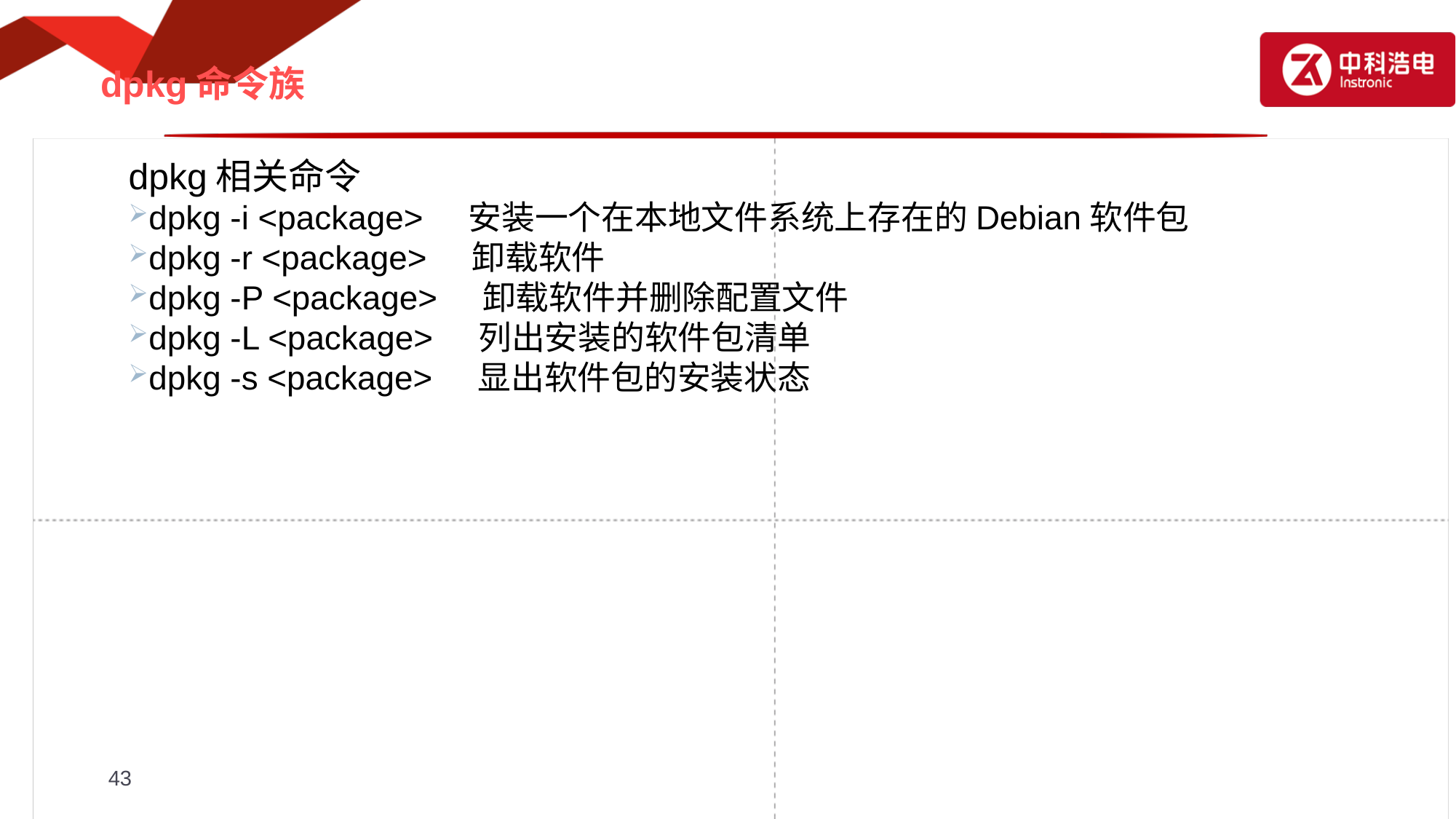

# dpkg命令族
dpkg相关命令
dpkg -i <package>    安装一个在本地文件系统上存在的Debian软件包
dpkg -r <package>    卸载软件
dpkg -P <package>    卸载软件并删除配置文件
dpkg -L <package>    列出安装的软件包清单
dpkg -s <package>    显出软件包的安装状态

43